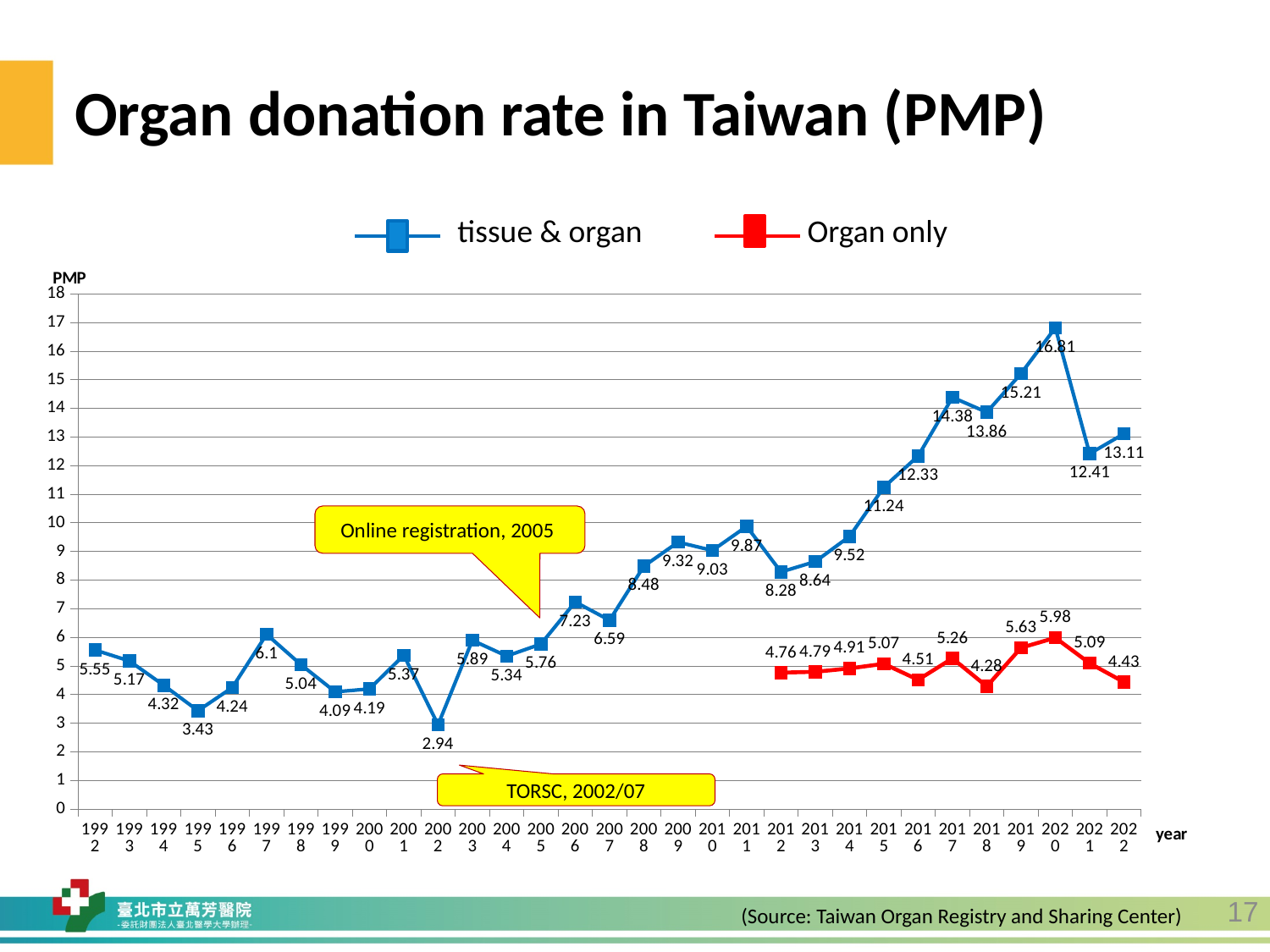

# Organ donation rate in Taiwan (PMP)
tissue & organ                       Organ only

### Chart

| Category | 含組織 | 不含組織 |
|---|---|---|
| 1992 | 5.55 | None |
| 1993 | 5.17 | None |
| 1994 | 4.32 | None |
| 1995 | 3.43 | None |
| 1996 | 4.24 | None |
| 1997 | 6.1 | None |
| 1998 | 5.04 | None |
| 1999 | 4.09 | None |
| 2000 | 4.19 | None |
| 2001 | 5.37 | None |
| 2002 | 2.94 | None |
| 2003 | 5.89 | None |
| 2004 | 5.34 | None |
| 2005 | 5.76 | None |
| 2006 | 7.23 | None |
| 2007 | 6.59 | None |
| 2008 | 8.48 | None |
| 2009 | 9.32 | None |
| 2010 | 9.03 | None |
| 2011 | 9.87 | None |
| 2012 | 8.28 | 4.76 |
| 2013 | 8.64 | 4.79 |
| 2014 | 9.52 | 4.91 |
| 2015 | 11.24 | 5.07 |
| 2016 | 12.33 | 4.51 |
| 2017 | 14.38 | 5.26 |
| 2018 | 13.86 | 4.28 |
| 2019 | 15.21 | 5.63 |
| 2020 | 16.81 | 5.98 |
| 2021 | 12.41 | 5.09 |
| 2022 | 13.11 | 4.43 |
Online registration, 2005
TORSC, 2002/07
17
(Source: Taiwan Organ Registry and Sharing Center)